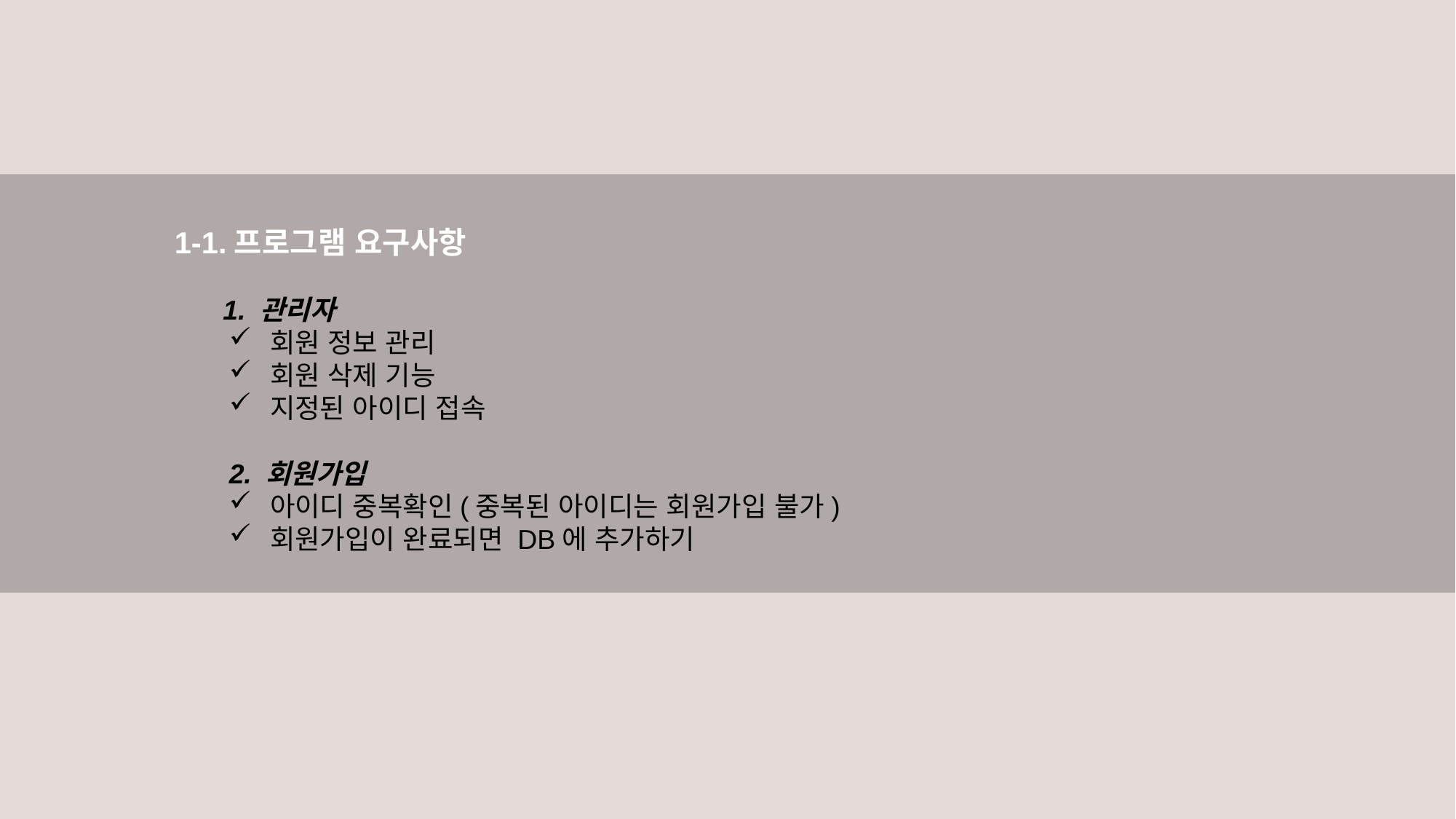

1-1.프로그램 요구사항

	 1. 관리자
회원 정보 관리
회원 삭제 기능
지정된 아이디 접속

2. 회원가입
아이디 중복확인(중복된 아이디는 회원가입 불가)
회원가입이 완료되면 DB에 추가하기